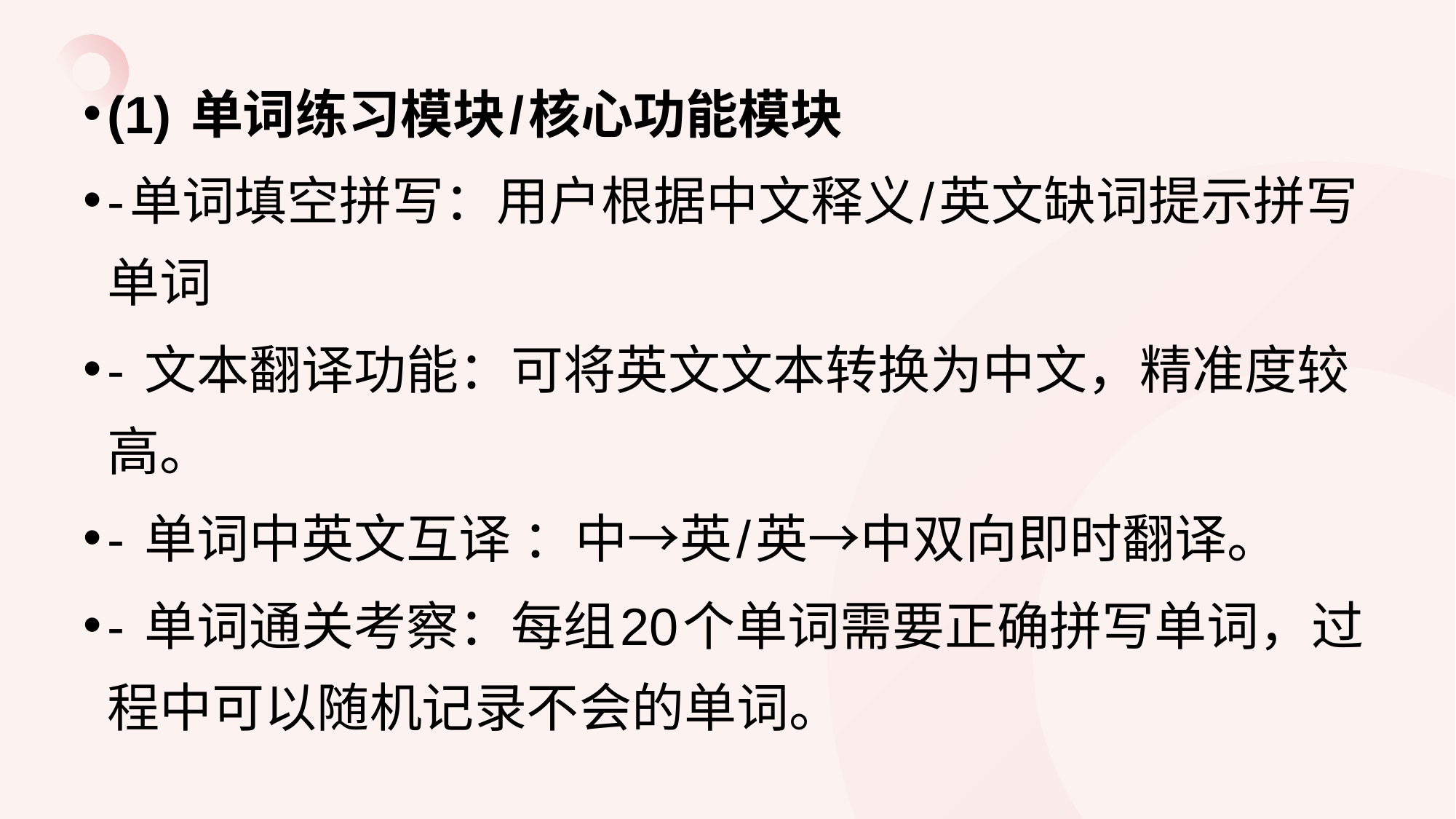

(1) 单词练习模块/核心功能模块
-单词填空拼写：用户根据中文释义/英文缺词提示拼写单词
- 文本翻译功能：可将英文文本转换为中文，精准度较高。
- 单词中英文互译 ：中→英/英→中双向即时翻译。
- 单词通关考察：每组20个单词需要正确拼写单词，过程中可以随机记录不会的单词。